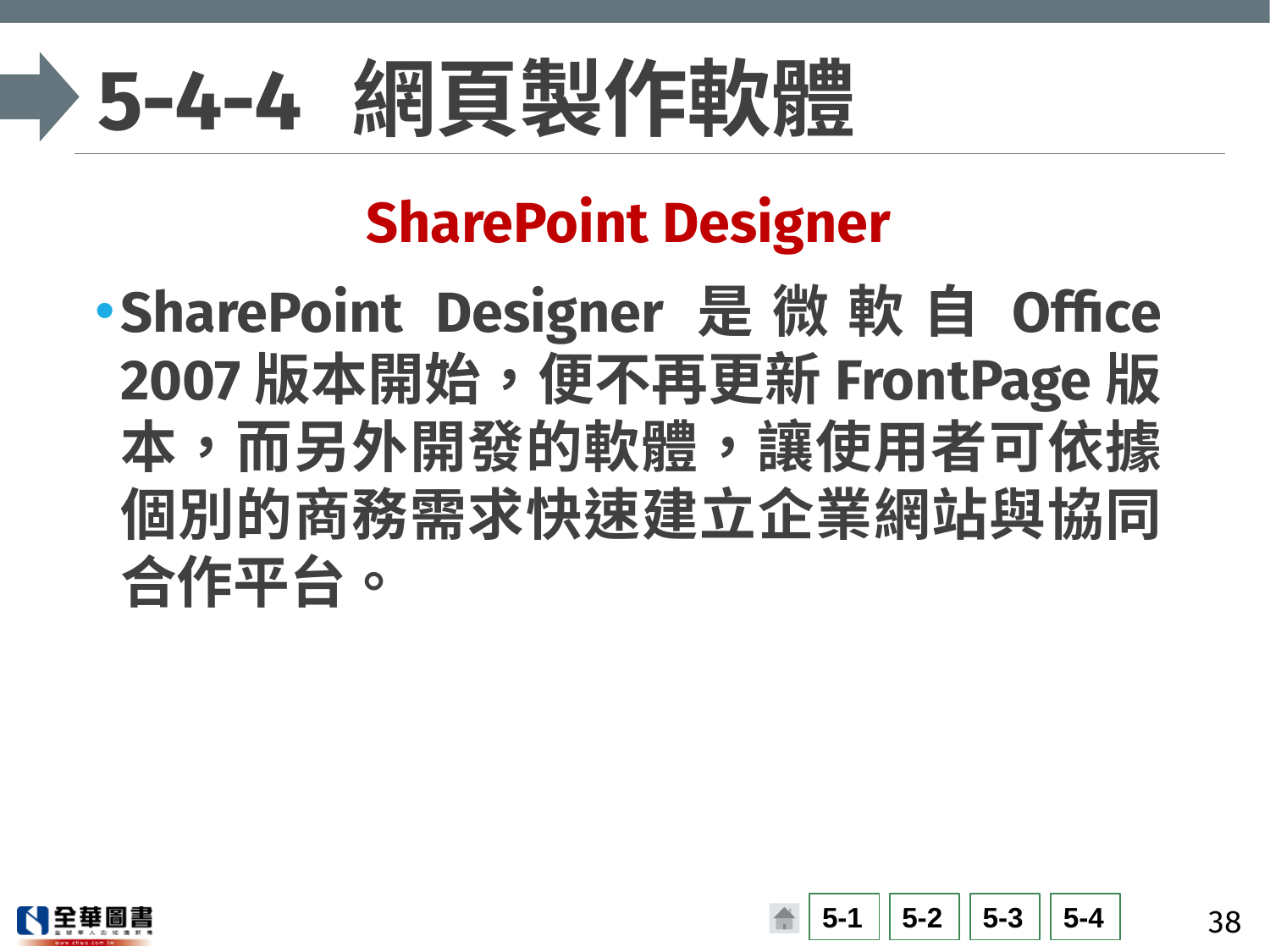

# 5-4-4	網頁製作軟體
SharePoint Designer
SharePoint Designer是微軟自Office 2007版本開始，便不再更新FrontPage版本，而另外開發的軟體，讓使用者可依據個別的商務需求快速建立企業網站與協同合作平台。
38